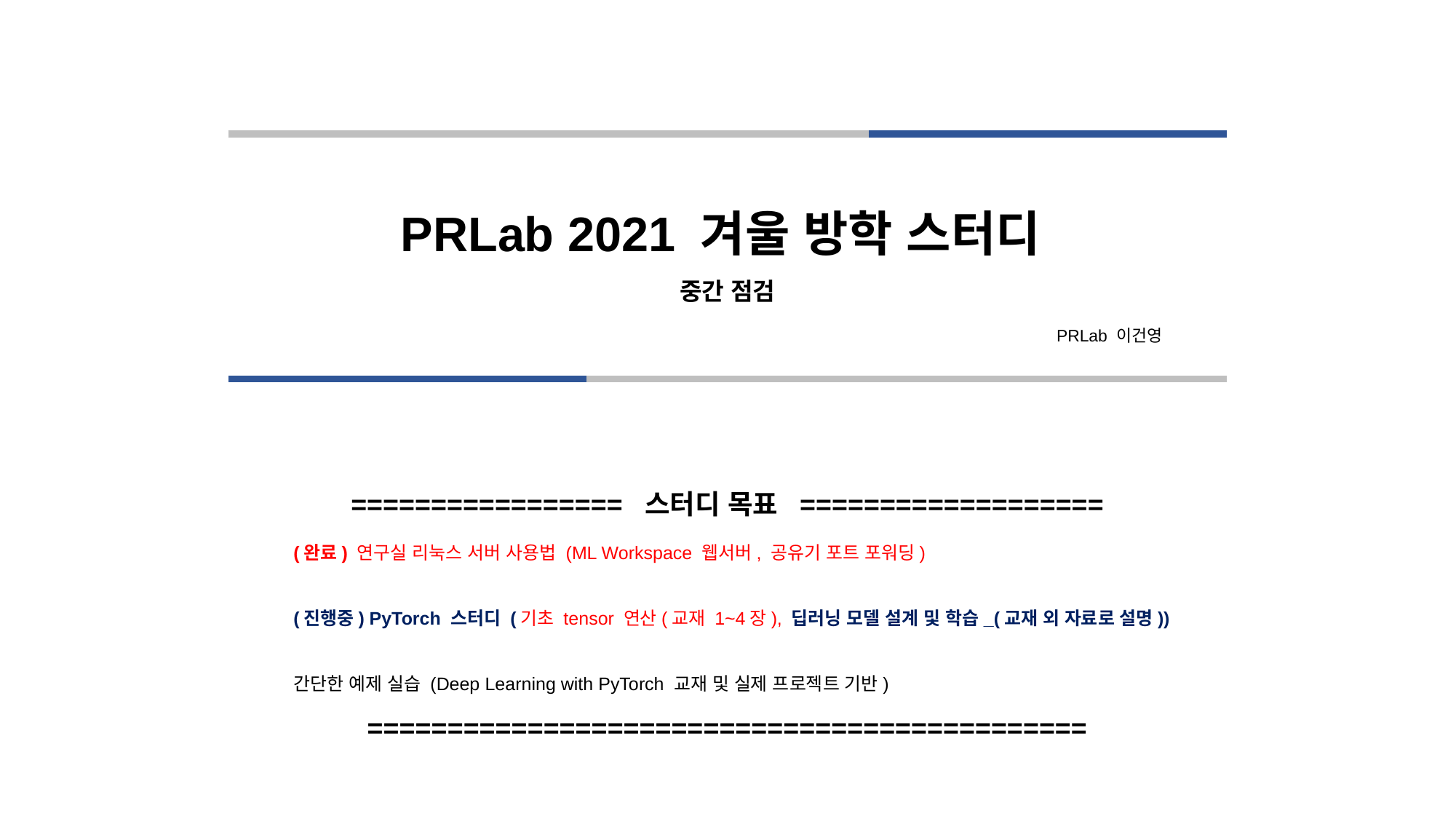

PRLab 2021 겨울 방학 스터디
중간 점검
							PRLab 이건영
=================  스터디 목표  ===================
(완료) 연구실 리눅스 서버 사용법 (ML Workspace 웹서버, 공유기 포트 포워딩)

(진행중) PyTorch 스터디 (기초 tensor 연산(교재 1~4장), 딥러닝 모델 설계 및 학습_(교재 외 자료로 설명))

간단한 예제 실습 (Deep Learning with PyTorch 교재 및 실제 프로젝트 기반)
=============================================